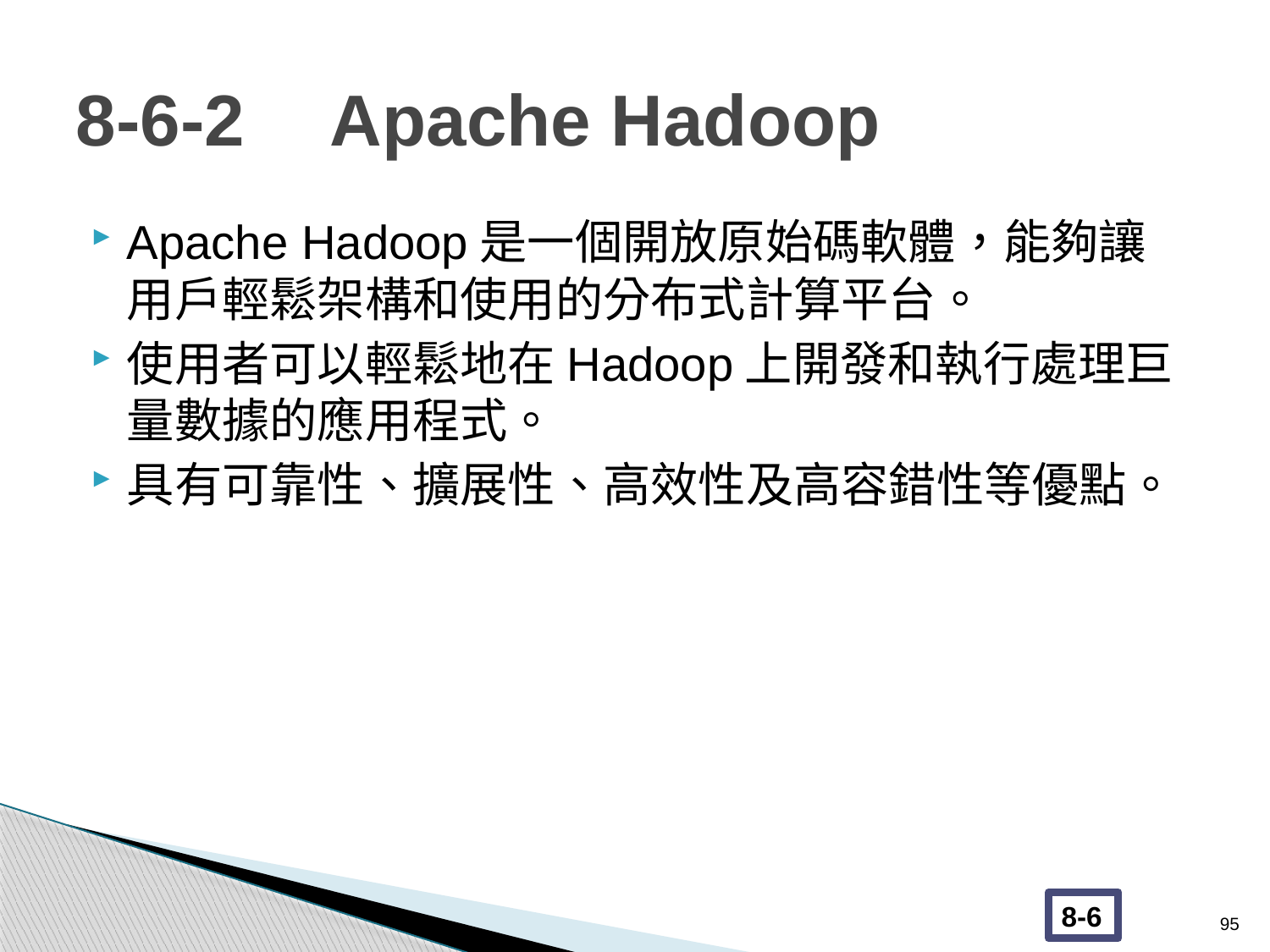

# 8-6-2	Apache Hadoop
Apache Hadoop是一個開放原始碼軟體，能夠讓用戶輕鬆架構和使用的分布式計算平台。
使用者可以輕鬆地在Hadoop上開發和執行處理巨量數據的應用程式。
具有可靠性、擴展性、高效性及高容錯性等優點。
95